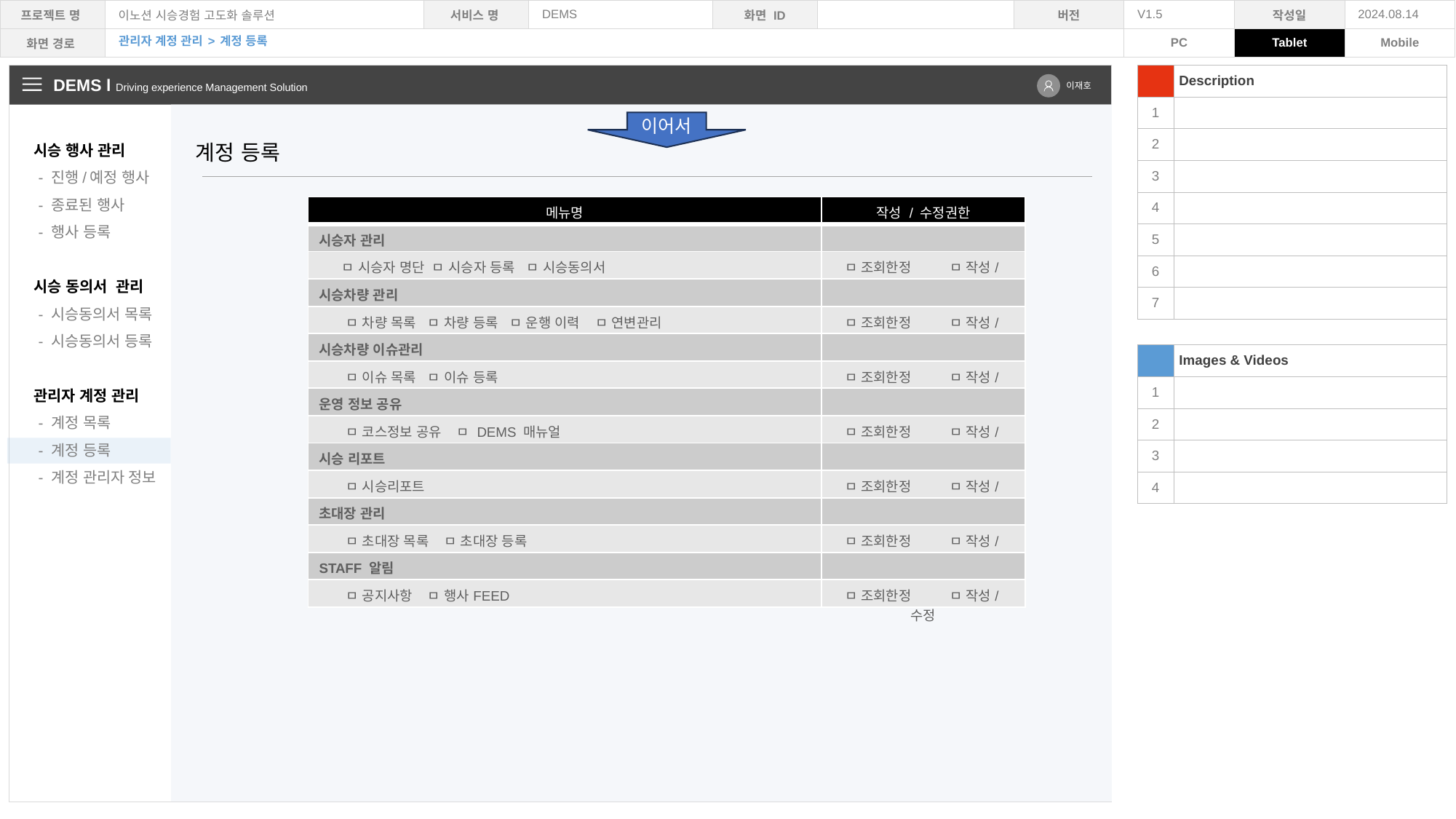

관리자 계정 관리 > 계정 등록

|  | Description |
| --- | --- |
| 1 |  |
| 2 |  |
| 3 |  |
| 4 |  |
| 5 |  |
| 6 |  |
| 7 |  |
|  |  |
|  | Images & Videos |
| 1 |  |
| 2 |  |
| 3 |  |
| 4 |  |

DEMS l Driving experience Management Solution

이재호

이어서
시승 행사 관리
 - 진행/예정 행사
 - 종료된 행사
 - 행사 등록

시승 동의서  관리
 - 시승동의서 목록
 - 시승동의서 등록

관리자 계정 관리
 - 계정 목록
 - 계정 등록
 - 계정 관리자 정보

계정 등록
| 메뉴명 | 작성 / 수정권한 |
| --- | --- |
| 시승자 관리 |  |
| ㅁ 시승자 명단 ㅁ 시승자 등록 ㅁ 시승동의서 | ㅁ 조회한정 ㅁ 작성/수정 |
| 시승차량 관리 |  |
| ㅁ 차량 목록 ㅁ 차량 등록 ㅁ 운행 이력 ㅁ 연변관리 | ㅁ 조회한정 ㅁ 작성/수정 |
| 시승차량 이슈관리 |  |
| ㅁ 이슈 목록 ㅁ 이슈 등록 | ㅁ 조회한정 ㅁ 작성/수정 |
| 운영 정보 공유 |  |
| ㅁ 코스정보 공유 ㅁ DEMS 매뉴얼 | ㅁ 조회한정 ㅁ 작성/수정 |
| 시승 리포트 |  |
| ㅁ 시승리포트 | ㅁ 조회한정 ㅁ 작성/수정 |
| 초대장 관리 |  |
| ㅁ 초대장 목록 ㅁ 초대장 등록 | ㅁ 조회한정 ㅁ 작성/수정 |
| STAFF 알림 |  |
| ㅁ 공지사항 ㅁ 행사FEED | ㅁ 조회한정 ㅁ 작성/수정 |